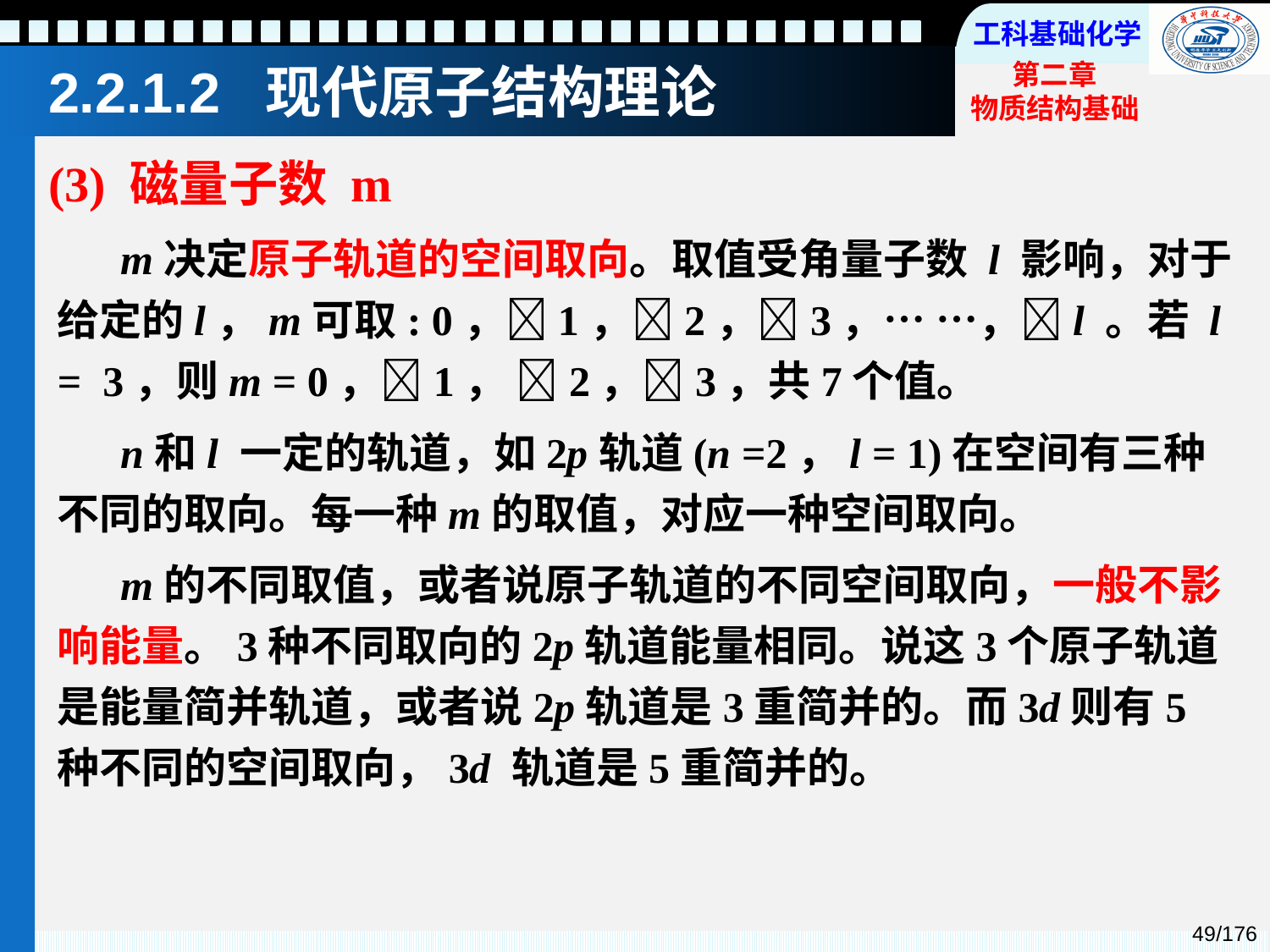

2.2.1.2  现代原子结构理论
(3) 磁量子数 m
m决定原子轨道的空间取向。取值受角量子数 l 影响，对于给定的l，m可取: 0，±1，±2，±3，… …，±l 。若 l =  3，则m = 0，±1， ±2，±3，共7个值。
n和l 一定的轨道，如2p轨道(n =2，l = 1)在空间有三种不同的取向。每一种m的取值，对应一种空间取向。
m的不同取值，或者说原子轨道的不同空间取向，一般不影响能量。3种不同取向的2p轨道能量相同。说这3个原子轨道是能量简并轨道，或者说2p轨道是3重简并的。而3d则有5种不同的空间取向，3d 轨道是5重简并的。